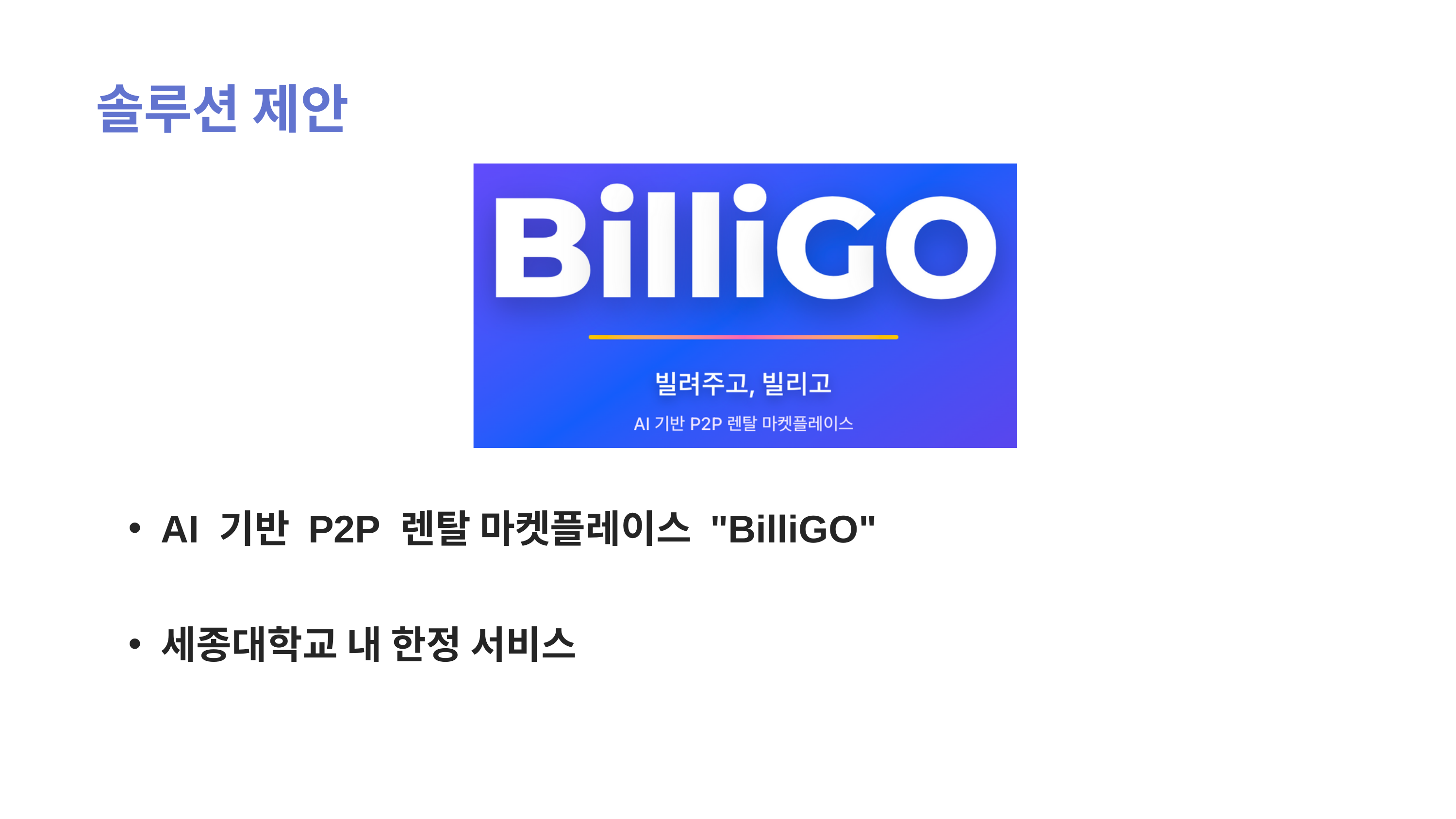

솔루션 제안

AI 기반 P2P 렌탈 마켓플레이스 "BilliGO"
세종대학교 내 한정 서비스